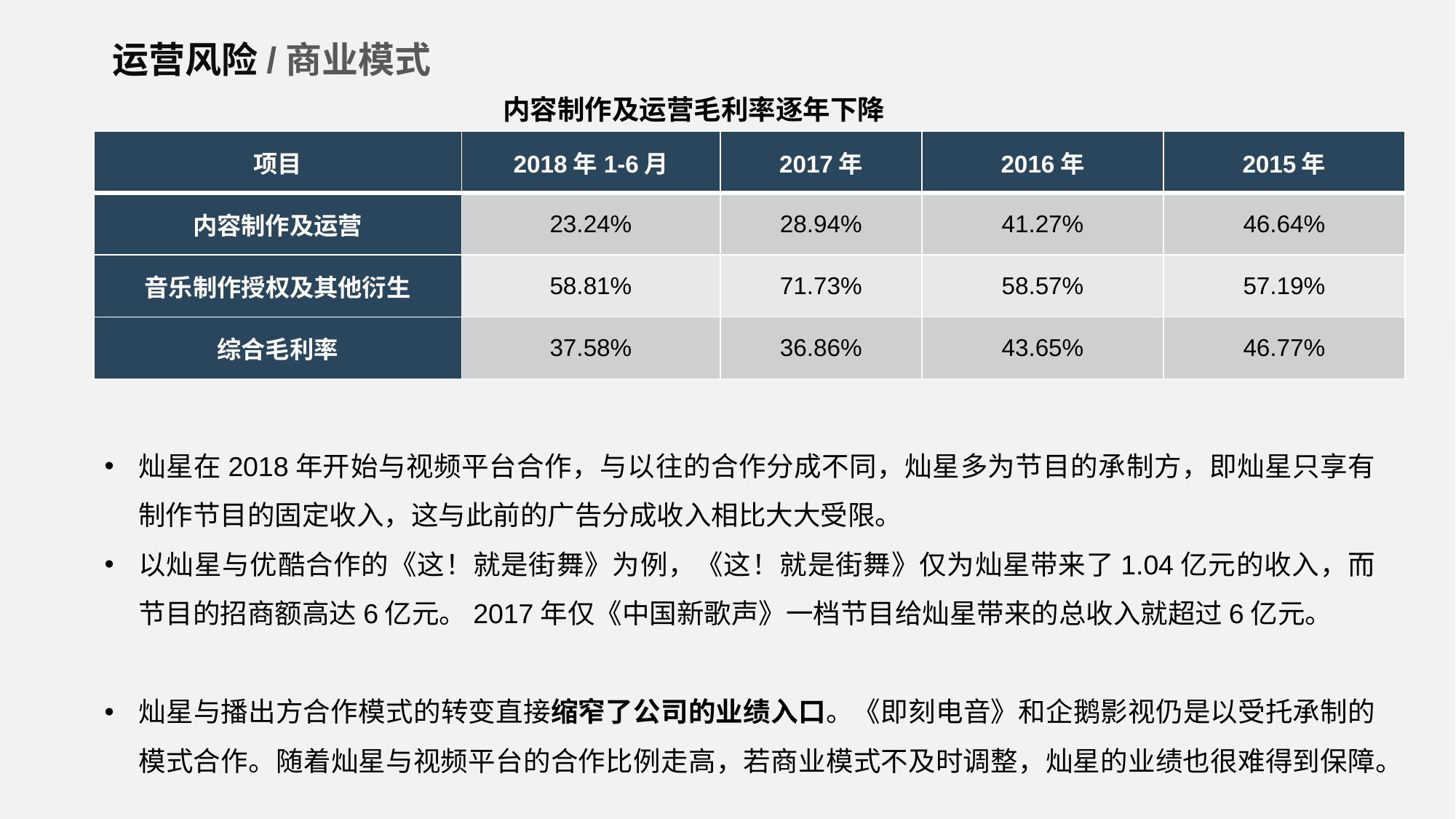

运营风险/商业模式

内容制作及运营毛利率逐年下降
| 项目 | 2018年1-6月 | 2017年 | 2016年 | 2015年 |
| --- | --- | --- | --- | --- |
| 内容制作及运营 | 23.24% | 28.94% | 41.27% | 46.64% |
| 音乐制作授权及其他衍生 | 58.81% | 71.73% | 58.57% | 57.19% |
| 综合毛利率 | 37.58% | 36.86% | 43.65% | 46.77% |
灿星在2018年开始与视频平台合作，与以往的合作分成不同，灿星多为节目的承制方，即灿星只享有制作节目的固定收入，这与此前的广告分成收入相比大大受限。
以灿星与优酷合作的《这！就是街舞》为例，《这！就是街舞》仅为灿星带来了1.04亿元的收入，而节目的招商额高达6亿元。2017年仅《中国新歌声》一档节目给灿星带来的总收入就超过6亿元。

灿星与播出方合作模式的转变直接缩窄了公司的业绩入口。《即刻电音》和企鹅影视仍是以受托承制的模式合作。随着灿星与视频平台的合作比例走高，若商业模式不及时调整，灿星的业绩也很难得到保障。